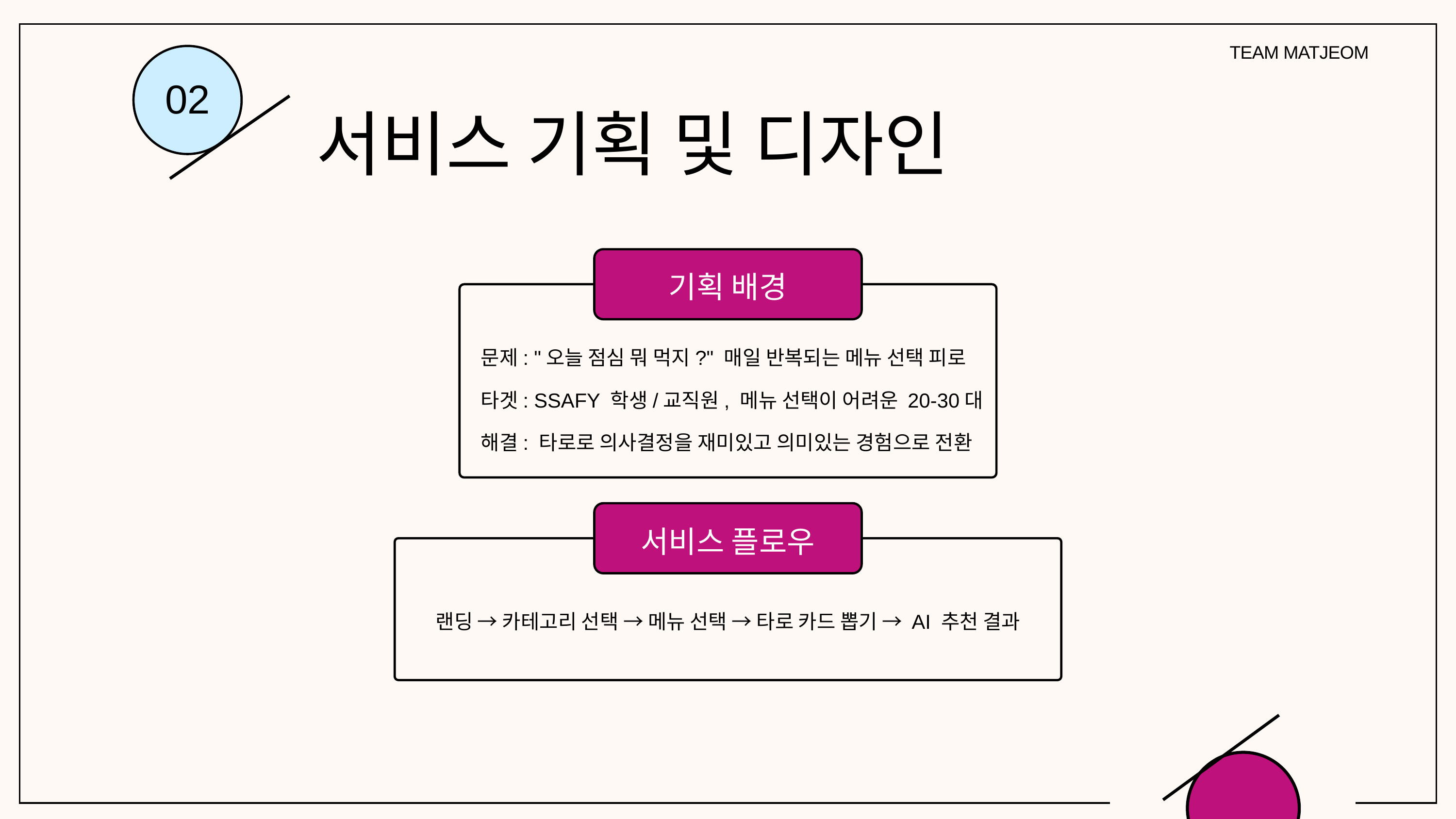

TEAM MATJEOM

02

서비스 기획 및 디자인

기획 배경

문제: "오늘 점심 뭐 먹지?" 매일 반복되는 메뉴 선택 피로

타겟: SSAFY 학생/교직원, 메뉴 선택이 어려운 20-30대

해결: 타로로 의사결정을 재미있고 의미있는 경험으로 전환

서비스 플로우

랜딩 → 카테고리 선택 → 메뉴 선택 → 타로 카드 뽑기 → AI 추천 결과